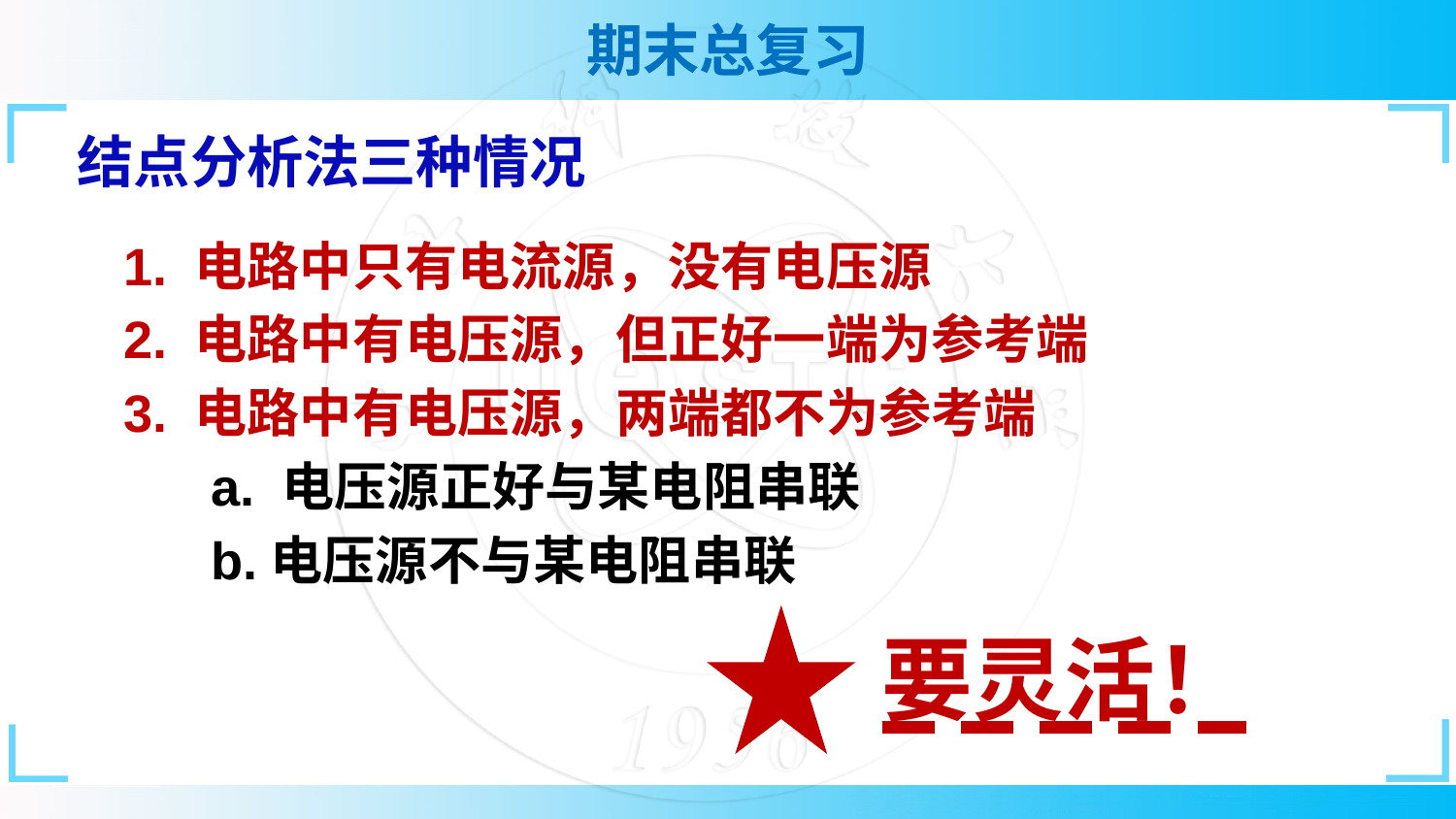

结点分析法三种情况
1. 电路中只有电流源，没有电压源
2. 电路中有电压源，但正好一端为参考端
3. 电路中有电压源，两端都不为参考端
      a. 电压源正好与某电阻串联
      b.电压源不与某电阻串联

要灵活！